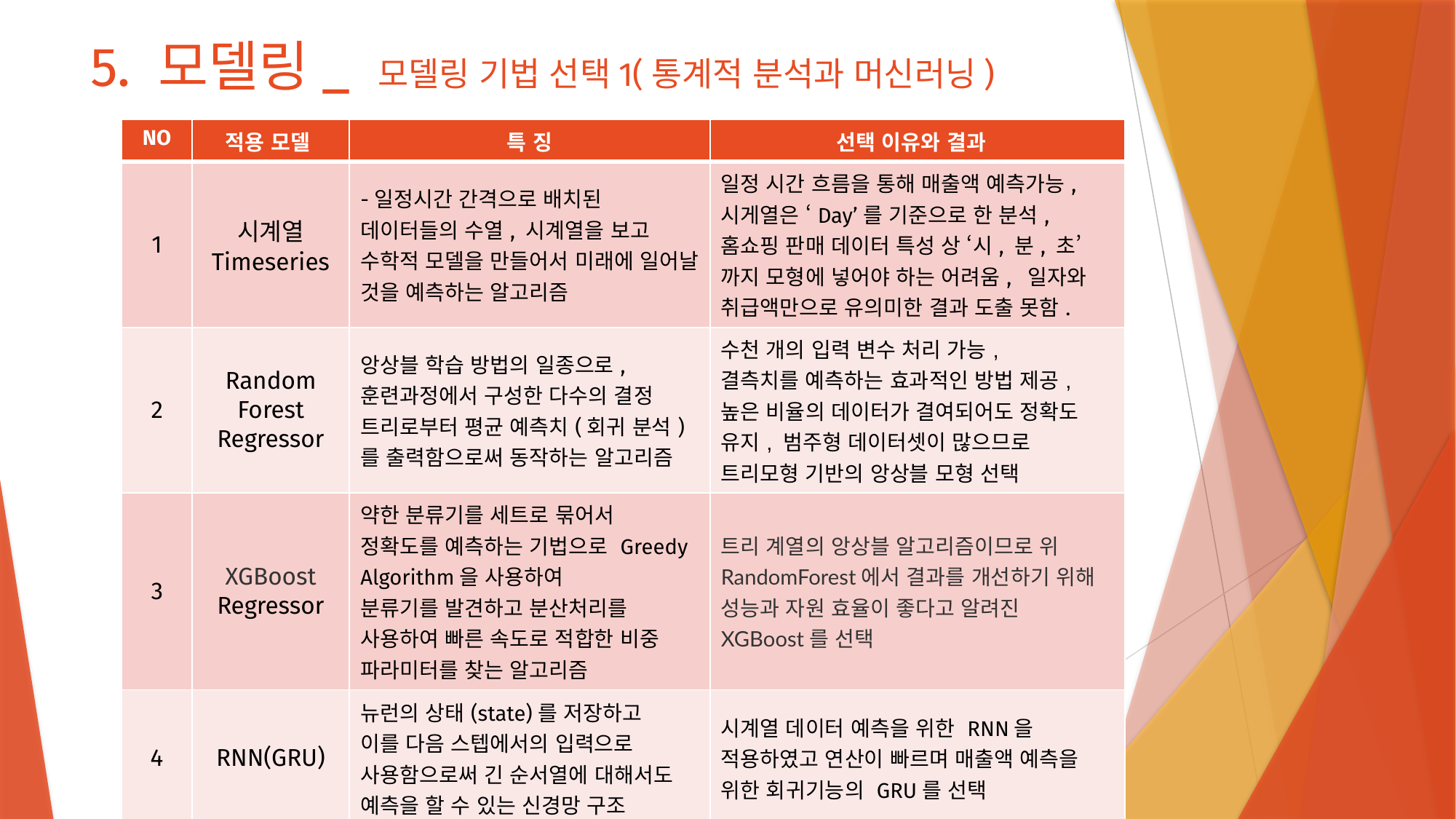

# 5. 모델링_ 모델링 기법 선택1(통계적 분석과 머신러닝)
| NO | 적용 모델 | 특 징 | 선택 이유와 결과 |
| --- | --- | --- | --- |
| 1 | 시계열 Timeseries | -일정시간 간격으로 배치된 데이터들의 수열, 시계열을 보고 수학적 모델을 만들어서 미래에 일어날 것을 예측하는 알고리즘 | 일정 시간 흐름을 통해 매출액 예측가능, 시게열은 ‘Day’를 기준으로 한 분석, 홈쇼핑 판매 데이터 특성 상 ‘시, 분, 초’까지 모형에 넣어야 하는 어려움, 일자와 취급액만으로 유의미한 결과 도출 못함. |
| 2 | Random Forest Regressor | 앙상블 학습 방법의 일종으로, 훈련과정에서 구성한 다수의 결정 트리로부터 평균 예측치(회귀 분석)를 출력함으로써 동작하는 알고리즘 | 수천 개의 입력 변수 처리 가능, 결측치를 예측하는 효과적인 방법 제공,  높은 비율의 데이터가 결여되어도 정확도 유지, 범주형 데이터셋이 많으므로 트리모형 기반의 앙상블 모형 선택 |
| 3 | XGBoost Regressor | 약한 분류기를 세트로 묶어서 정확도를 예측하는 기법으로 Greedy Algorithm을 사용하여 분류기를 발견하고 분산처리를 사용하여 빠른 속도로 적합한 비중 파라미터를 찾는 알고리즘 | 트리 계열의 앙상블 알고리즘이므로 위 RandomForest에서 결과를 개선하기 위해 성능과 자원 효율이 좋다고 알려진 XGBoost를 선택 |
| 4 | RNN(GRU) | 뉴런의 상태(state)를 저장하고 이를 다음 스텝에서의 입력으로 사용함으로써 긴 순서열에 대해서도 예측을 할 수 있는 신경망 구조 | 시계열 데이터 예측을 위한 RNN을 적용하였고 연산이 빠르며 매출액 예측을 위한 회귀기능의 GRU를 선택 |